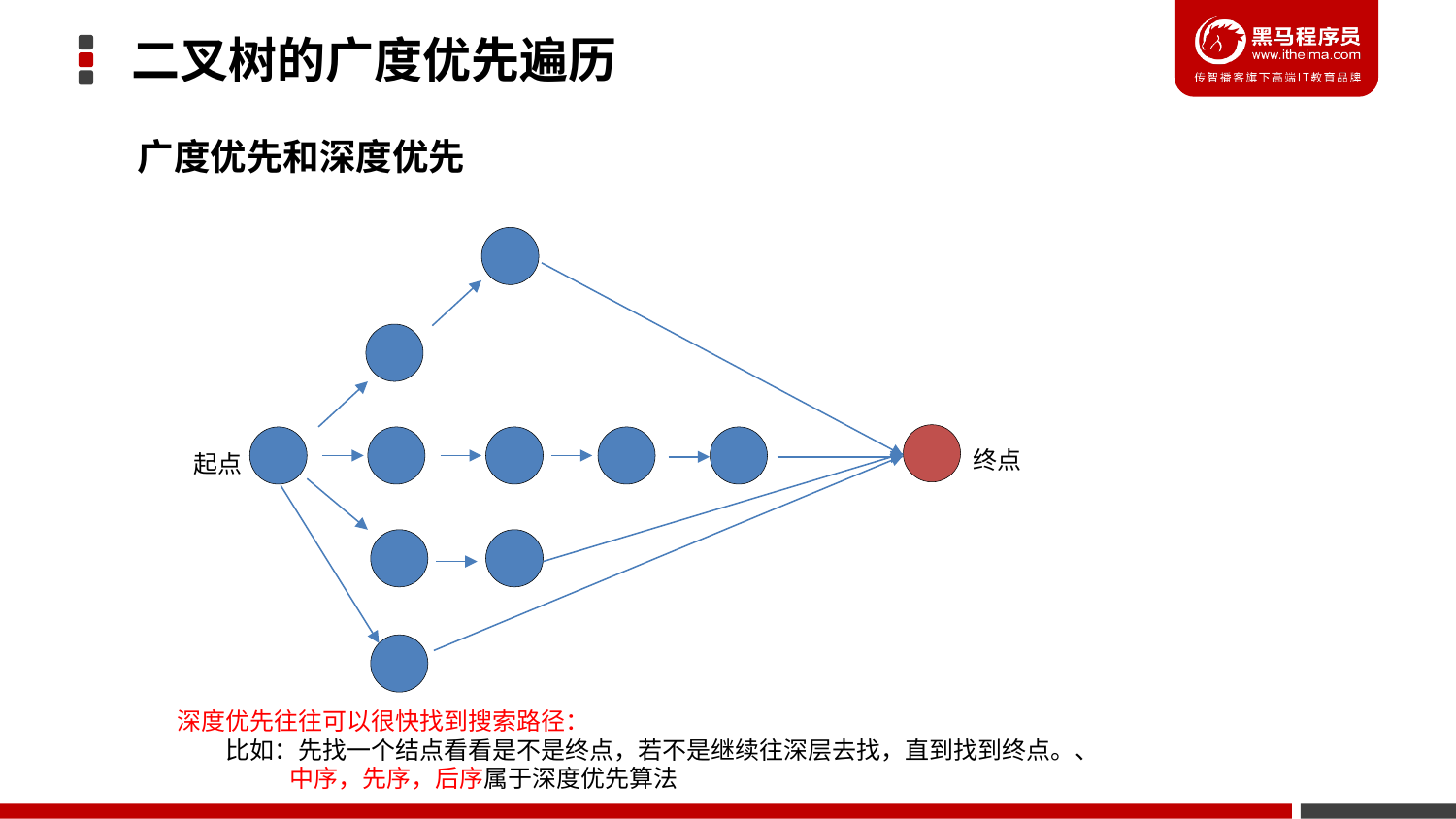

二叉树的广度优先遍历
广度优先和深度优先

终点
起点

深度优先往往可以很快找到搜索路径：
        比如：先找一个结点看看是不是终点，若不是继续往深层去找，直到找到终点。、
                    中序，先序，后序属于深度优先算法